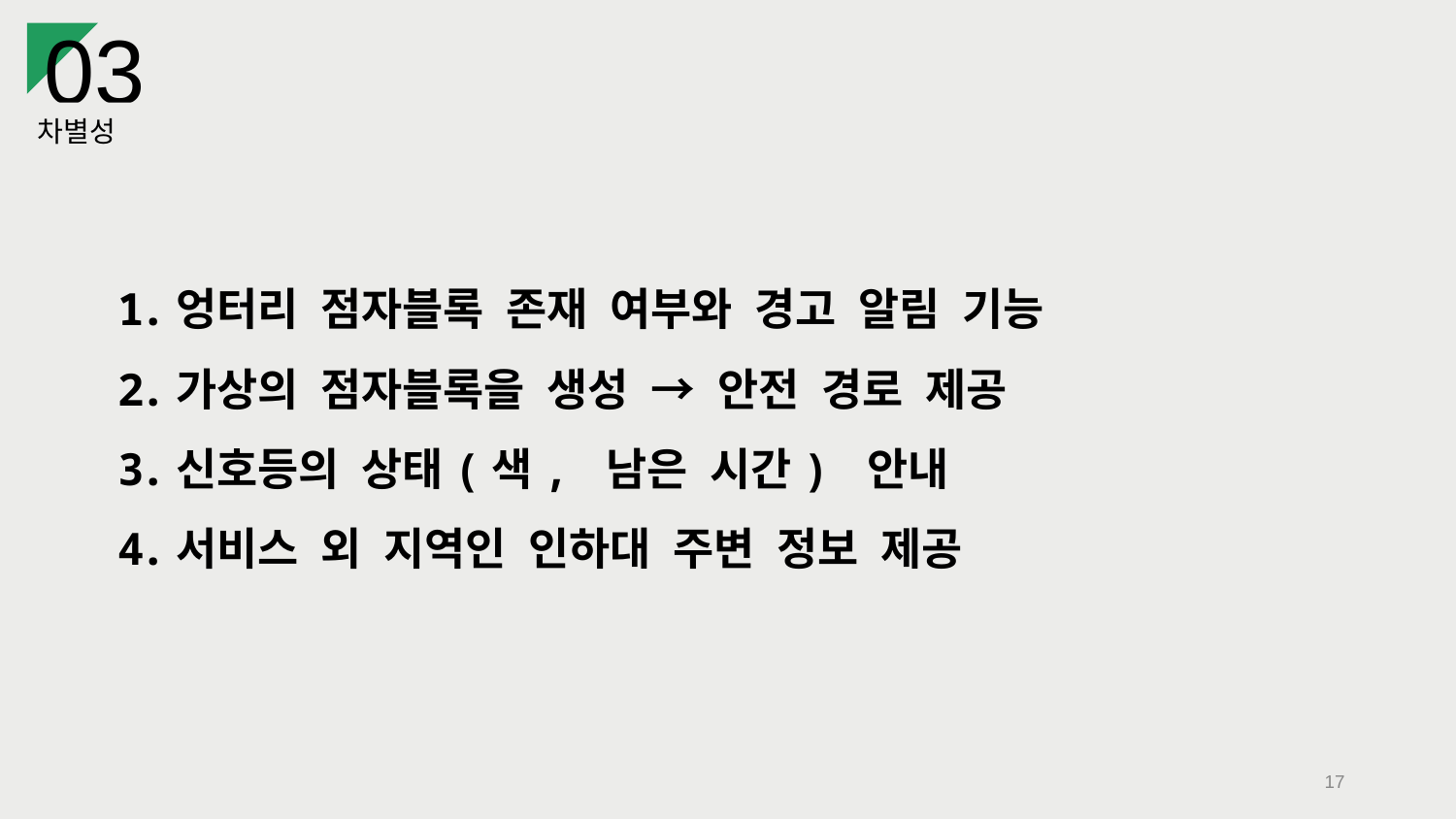

03

차별성

엉터리 점자블록 존재 여부와 경고 알림 기능
가상의 점자블록을 생성 → 안전 경로 제공
신호등의 상태(색, 남은 시간) 안내
서비스 외 지역인 인하대 주변 정보 제공

17